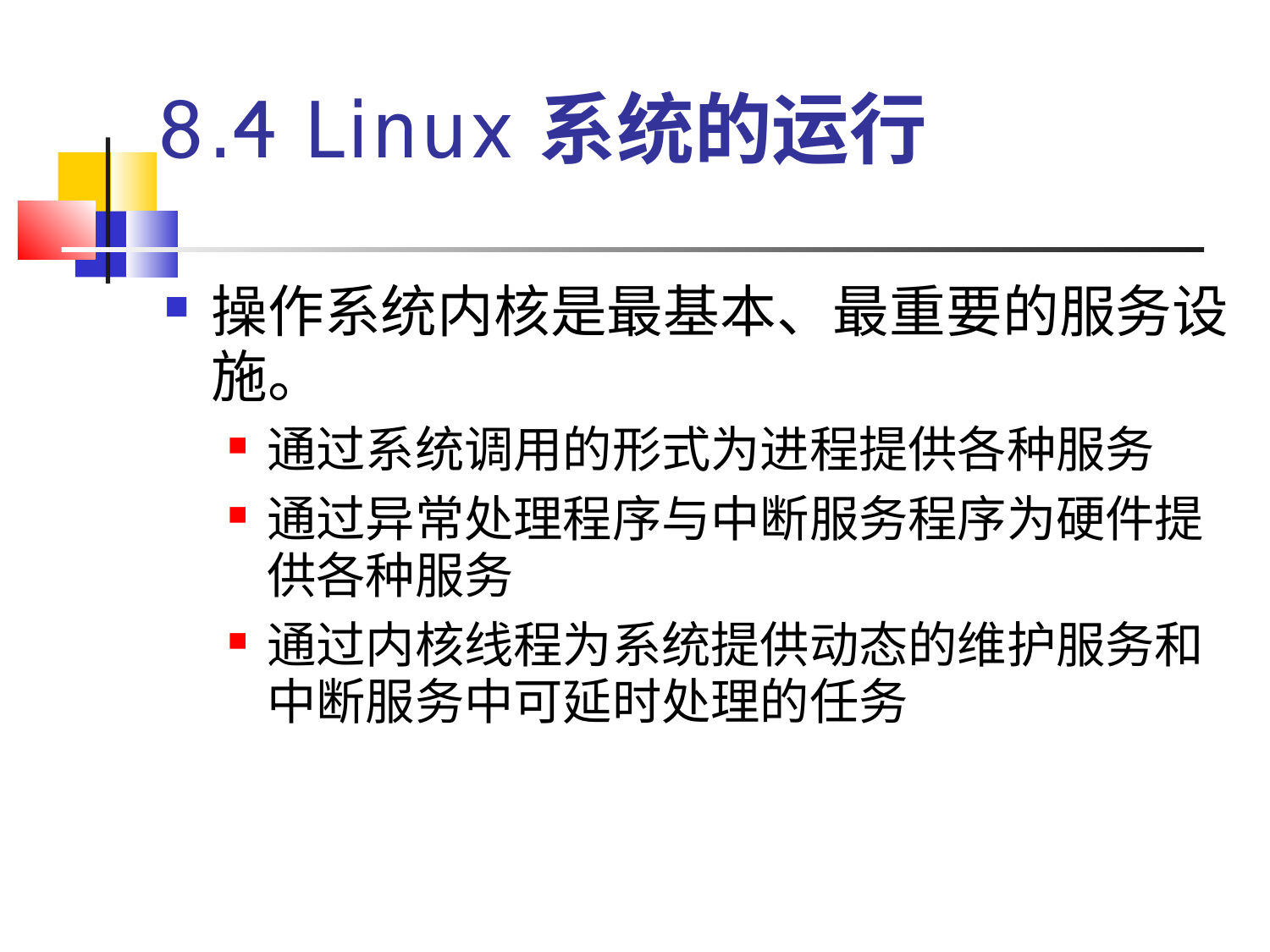

# 8.4 Linux系统的运行
操作系统内核是最基本、最重要的服务设施。
通过系统调用的形式为进程提供各种服务
通过异常处理程序与中断服务程序为硬件提供各种服务
通过内核线程为系统提供动态的维护服务和中断服务中可延时处理的任务